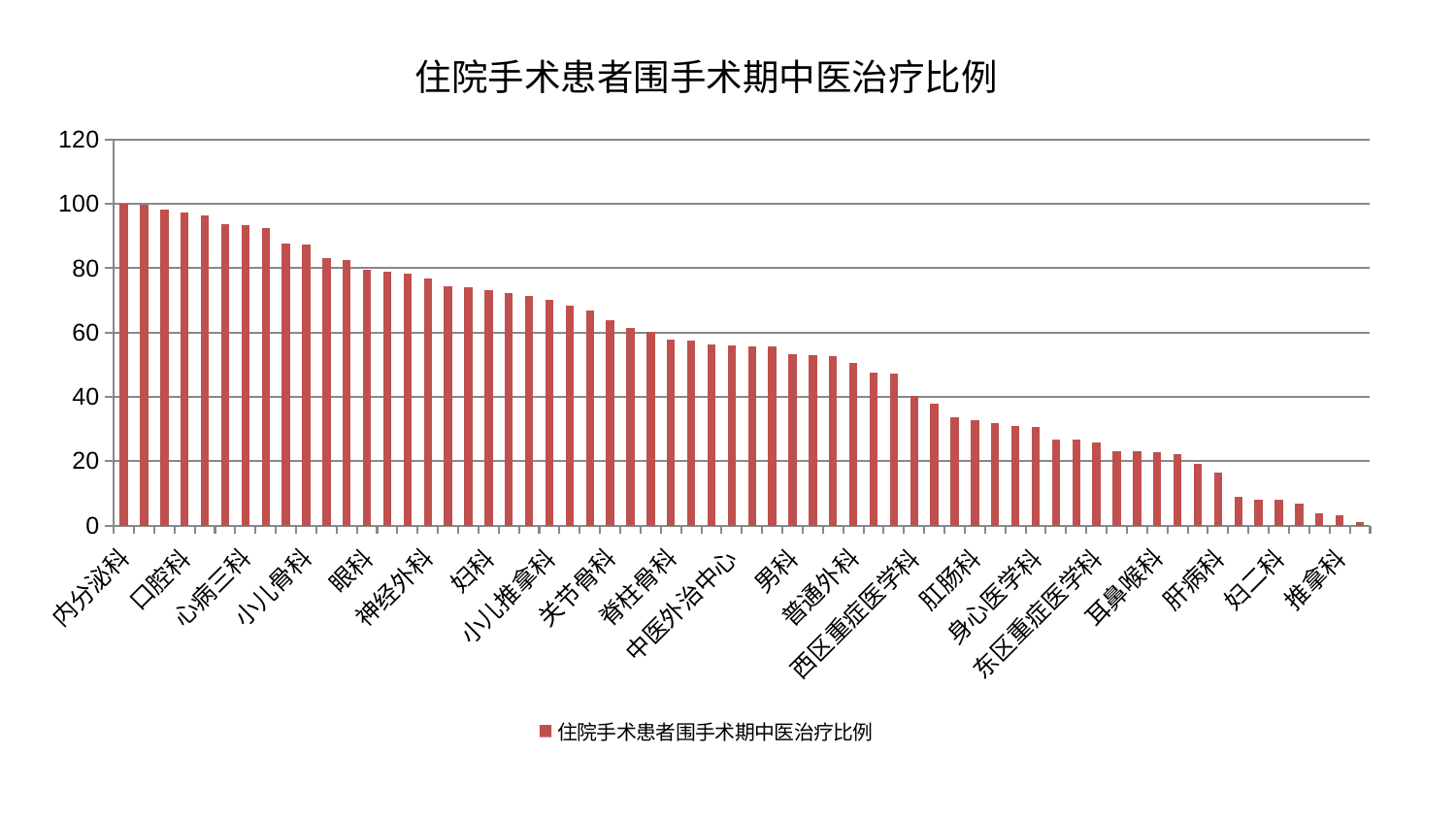

### Chart: 住院手术患者围手术期中医治疗比例

| Category | 住院手术患者围手术期中医治疗比例 |
|---|---|
| 内分泌科 | 100.0 |
| 脑病一科 | 99.8469817072088 |
| 骨科 | 98.3180441671589 |
| 口腔科 | 97.46309018065946 |
| 肿瘤内科 | 96.56767157286258 |
| 泌尿外科 | 93.62866972073161 |
| 心病三科 | 93.36852077910181 |
| 消化内科 | 92.38620808075778 |
| 脾胃病科 | 87.8089736210477 |
| 小儿骨科 | 87.47221168252882 |
| 综合内科 | 83.25715111686019 |
| 脑病二科 | 82.4629678666982 |
| 眼科 | 79.48117541248206 |
| 重症医学科 | 78.82502911252104 |
| 创伤骨科 | 78.2847411912734 |
| 神经外科 | 76.84241806304911 |
| 心病一科 | 74.50383457128642 |
| 儿科 | 74.18380940348283 |
| 妇科 | 73.2424455920378 |
| 呼吸内科 | 72.1960387034641 |
| 美容皮肤科 | 71.4500548819698 |
| 小儿推拿科 | 70.06904351269448 |
| 中医经典科 | 68.3028917444421 |
| 心血管内科 | 66.7367393995293 |
| 关节骨科 | 63.891741158572124 |
| 显微骨科 | 61.52988244540761 |
| 周围血管科 | 60.315319503415424 |
| 脊柱骨科 | 57.94490575336992 |
| 产科 | 57.39543383972016 |
| 心病四科 | 56.39927943963253 |
| 中医外治中心 | 56.1329390786027 |
| 肾病科 | 55.83382777161625 |
| 血液科 | 55.66951377146266 |
| 男科 | 53.32173268123192 |
| 运动损伤骨科 | 52.88248056886592 |
| 脾胃科消化科合并 | 52.74421208624131 |
| 普通外科 | 50.43612341365849 |
| 乳腺甲状腺外科 | 47.53596957883783 |
| 肝胆外科 | 47.270801382275934 |
| 西区重症医学科 | 40.306394849108855 |
| 脑病三科 | 37.89283958904159 |
| 神经内科 | 33.547693452241376 |
| 肛肠科 | 32.657452692965066 |
| 康复科 | 31.77987636260414 |
| 针灸科 | 30.794103841661943 |
| 身心医学科 | 30.650890658635955 |
| 胸外科 | 26.78996849344597 |
| 微创骨科 | 26.745666886498707 |
| 东区重症医学科 | 25.90011681532807 |
| 妇科妇二科合并 | 23.115451038549956 |
| 皮肤科 | 23.016303214157666 |
| 耳鼻喉科 | 22.7609332970701 |
| 风湿病科 | 22.222065961583912 |
| 肾脏内科 | 19.14505698081488 |
| 肝病科 | 16.570744529164227 |
| 老年医学科 | 8.919346401362139 |
| 东区肾病科 | 8.04334862573683 |
| 妇二科 | 7.97317058364085 |
| 心病二科 | 6.693791837695719 |
| 治未病中心 | 3.8062813660187174 |
| 推拿科 | 3.0798282849098144 |
| 医院 | 0.9847960285704286 |
268